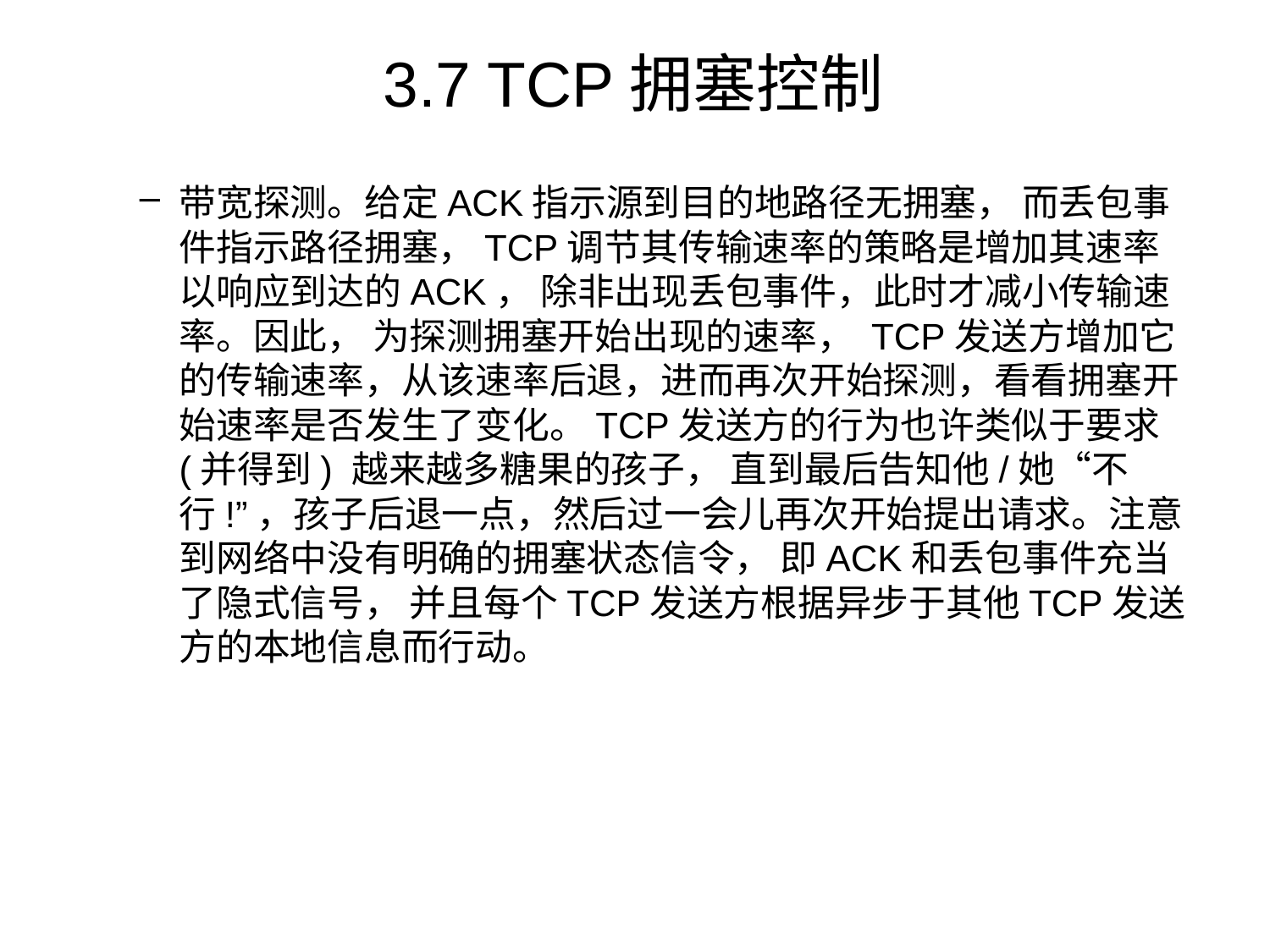

# 3.7 TCP拥塞控制
带宽探测。给定ACK指示源到目的地路径无拥塞， 而丢包事件指示路径拥塞，TCP调节其传输速率的策略是增加其速率以响应到达的ACK， 除非出现丢包事件，此时才减小传输速率。因此， 为探测拥塞开始出现的速率， TCP发送方增加它的传输速率，从该速率后退，进而再次开始探测，看看拥塞开始速率是否发生了变化。TCP发送方的行为也许类似于要求(并得到) 越来越多糖果的孩子， 直到最后告知他/她“不行!”，孩子后退一点，然后过一会儿再次开始提出请求。注意到网络中没有明确的拥塞状态信令， 即ACK和丢包事件充当了隐式信号， 并且每个TCP发送方根据异步于其他TCP发送方的本地信息而行动。